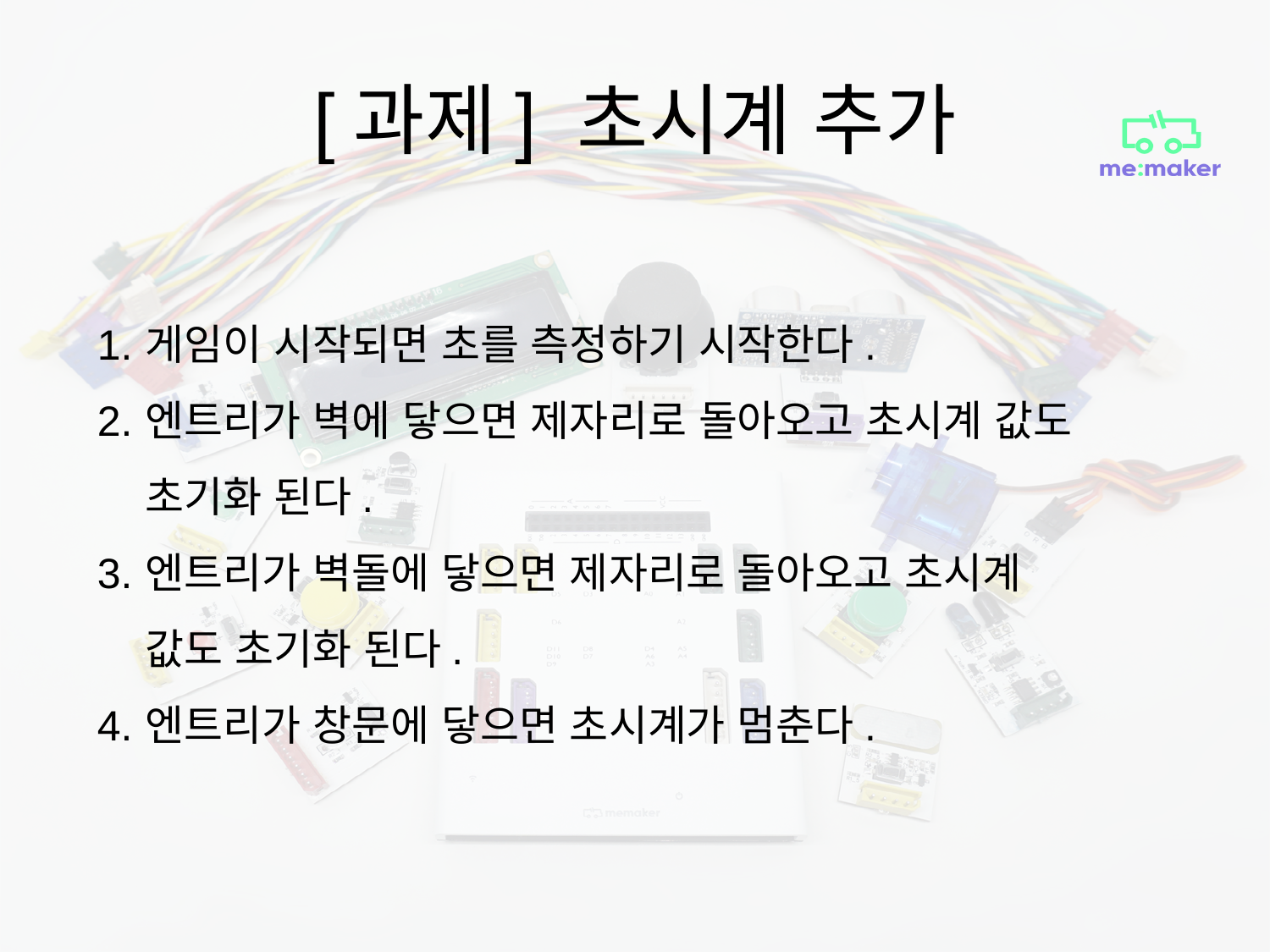

# [과제] 초시계 추가
게임이 시작되면 초를 측정하기 시작한다.
엔트리가 벽에 닿으면 제자리로 돌아오고 초시계 값도 초기화 된다.
엔트리가 벽돌에 닿으면 제자리로 돌아오고 초시계 값도 초기화 된다.
엔트리가 창문에 닿으면 초시계가 멈춘다.